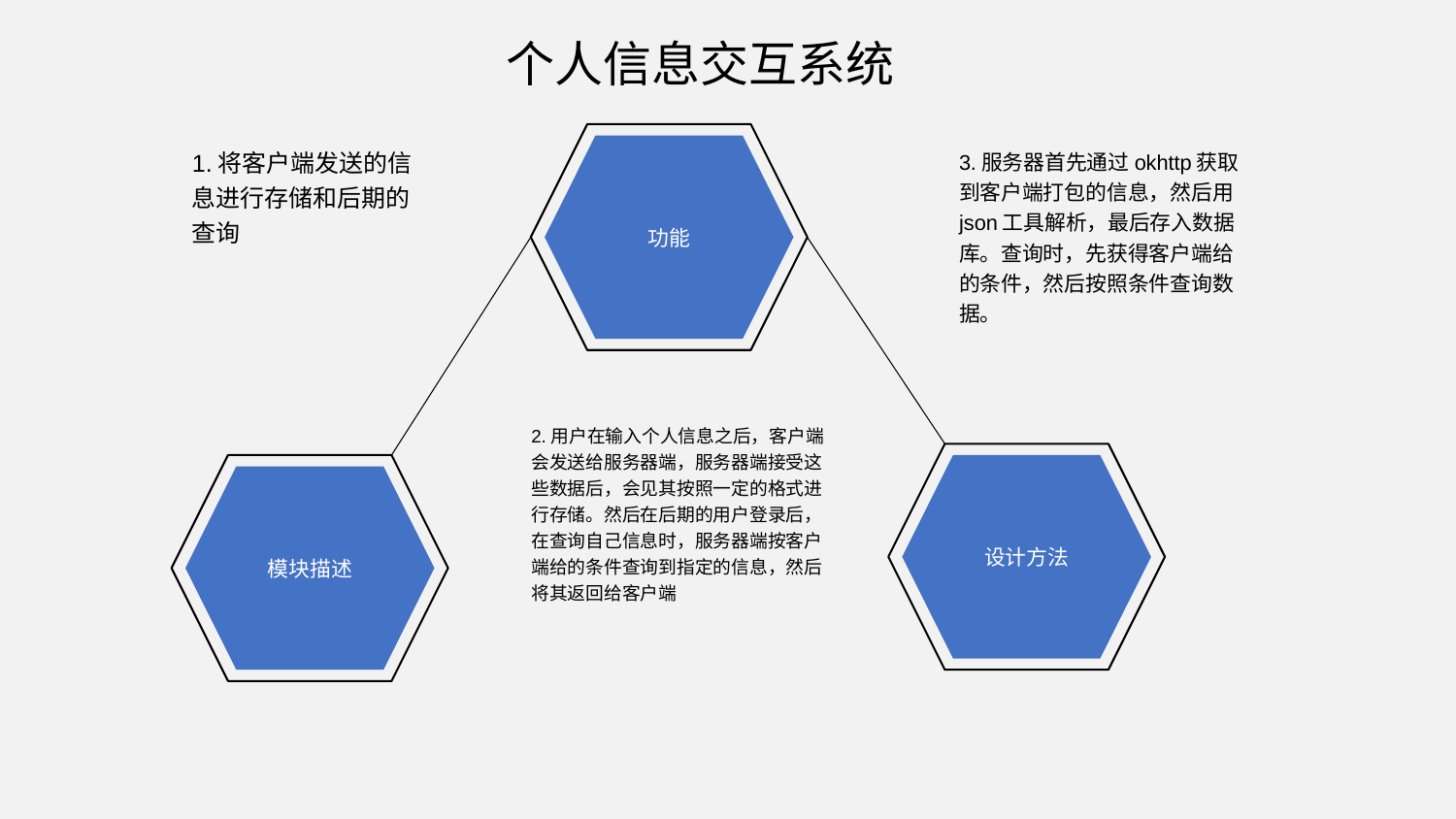

个人信息交互系统

功能
1.将客户端发送的信息进行存储和后期的查询
3.服务器首先通过okhttp获取到客户端打包的信息，然后用json工具解析，最后存入数据库。查询时，先获得客户端给的条件，然后按照条件查询数据。
2.用户在输入个人信息之后，客户端会发送给服务器端，服务器端接受这些数据后，会见其按照一定的格式进行存储。然后在后期的用户登录后，在查询自己信息时，服务器端按客户端给的条件查询到指定的信息，然后将其返回给客户端

设计方法

模块描述